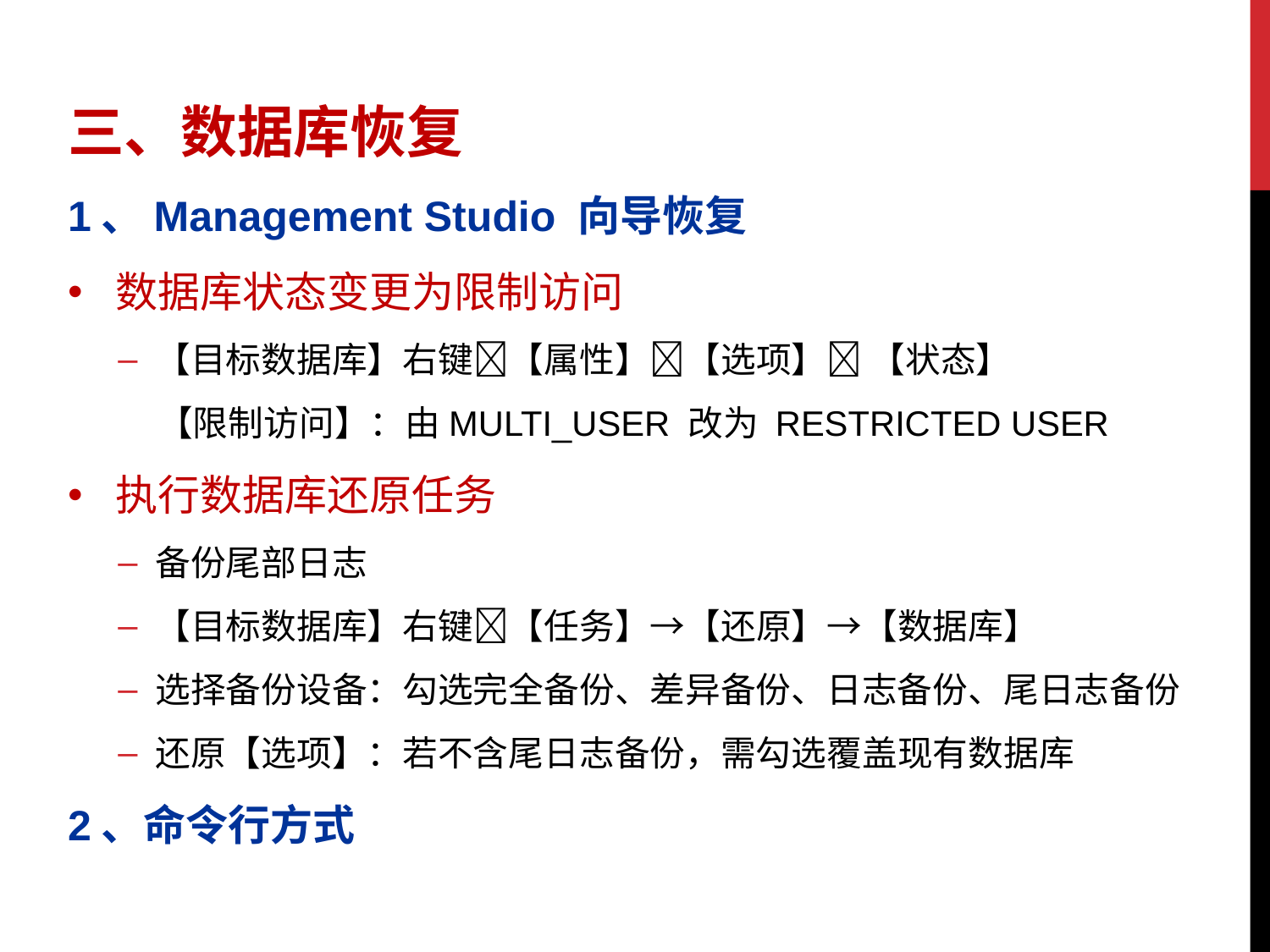

三、数据库恢复
1、Management Studio 向导恢复
数据库状态变更为限制访问
【目标数据库】右键→【属性】→【选项】→ 【状态】
    【限制访问】：由MULTI_USER 改为 RESTRICTED USER
执行数据库还原任务
备份尾部日志
【目标数据库】右键→【任务】→【还原】→【数据库】
选择备份设备：勾选完全备份、差异备份、日志备份、尾日志备份
还原【选项】：若不含尾日志备份，需勾选覆盖现有数据库
2、命令行方式